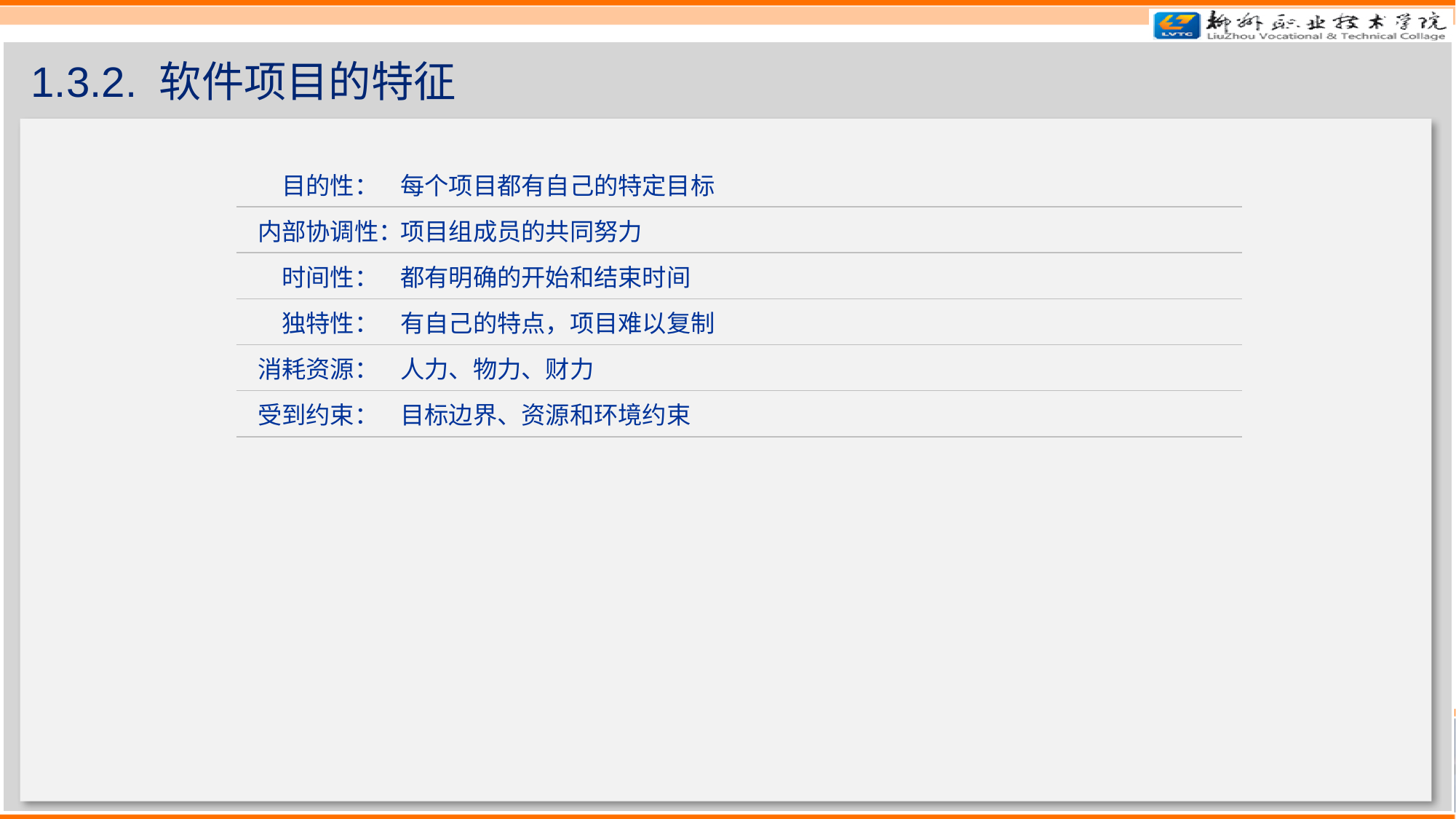

# 1.3.2. 软件项目的特征
| 目的性： | 每个项目都有自己的特定目标 |
| --- | --- |
| 内部协调性： | 项目组成员的共同努力 |
| 时间性： | 都有明确的开始和结束时间 |
| 独特性： | 有自己的特点，项目难以复制 |
| 消耗资源： | 人力、物力、财力 |
| 受到约束： | 目标边界、资源和环境约束 |